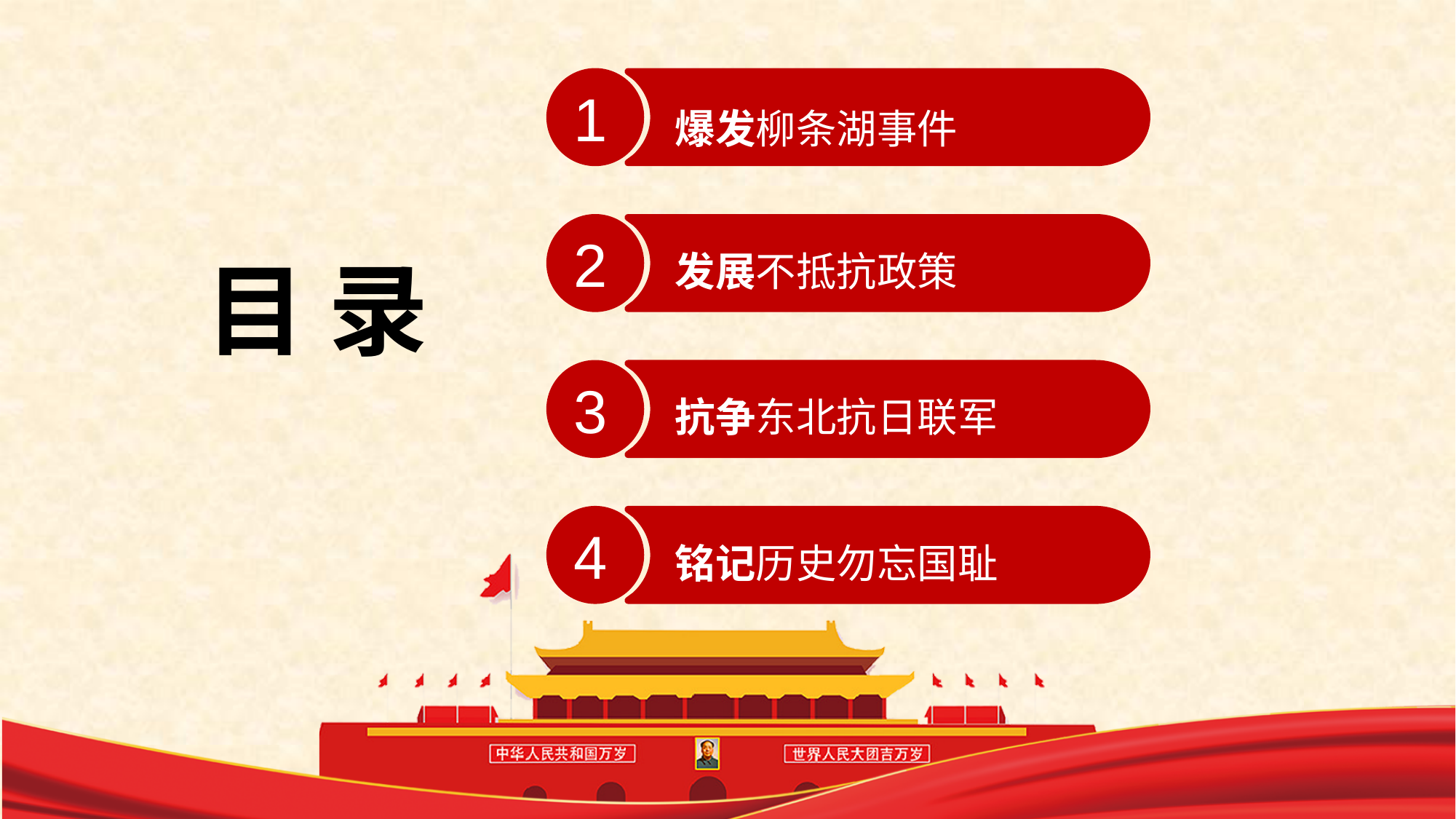

1
爆发柳条湖事件
2
发展不抵抗政策
目 录
3
抗争东北抗日联军
4
铭记历史勿忘国耻